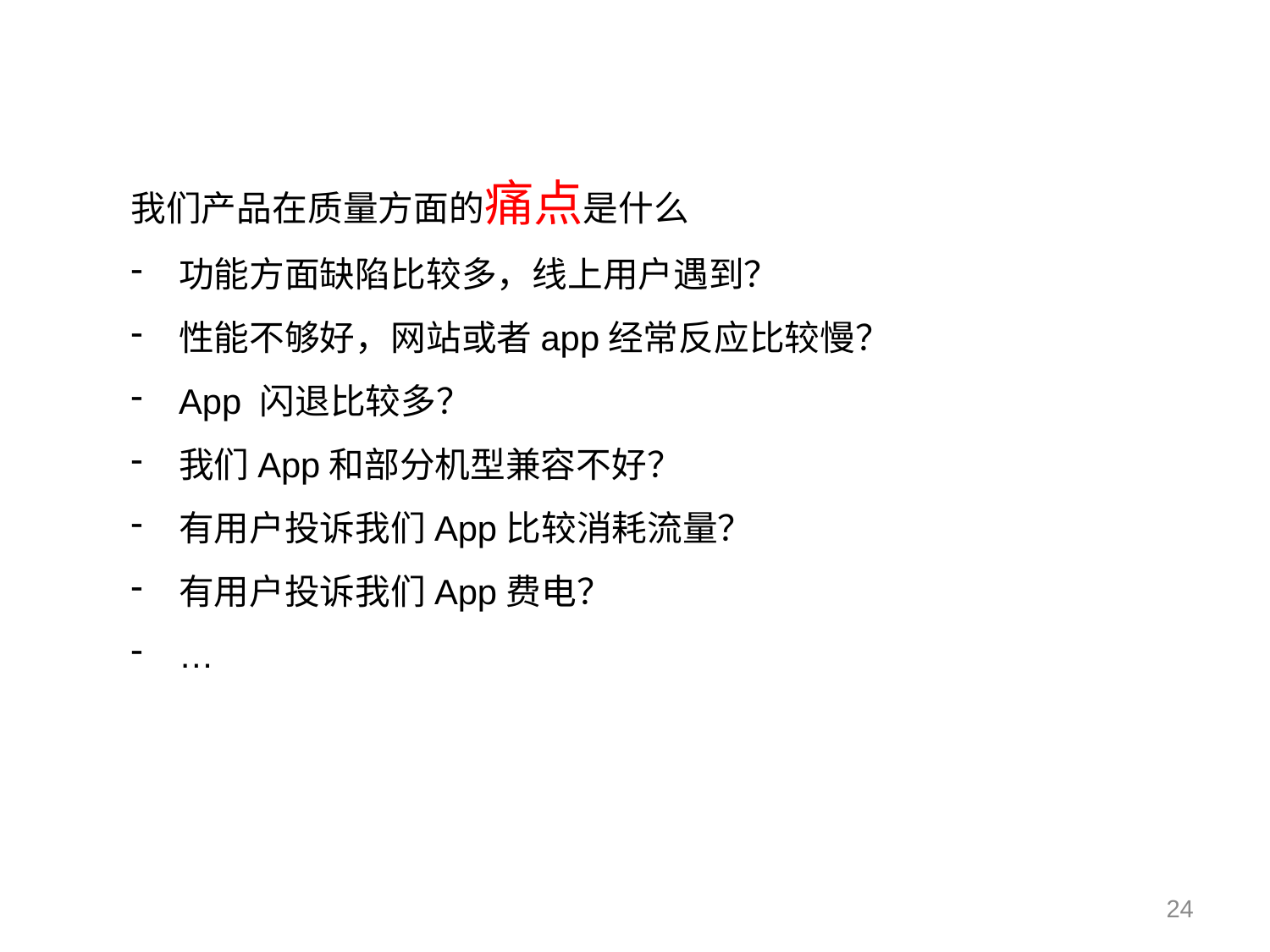

我们产品在质量方面的痛点是什么
功能方面缺陷比较多，线上用户遇到？
性能不够好，网站或者app经常反应比较慢？
App 闪退比较多？
我们App和部分机型兼容不好？
有用户投诉我们App比较消耗流量？
有用户投诉我们App费电？
…

24